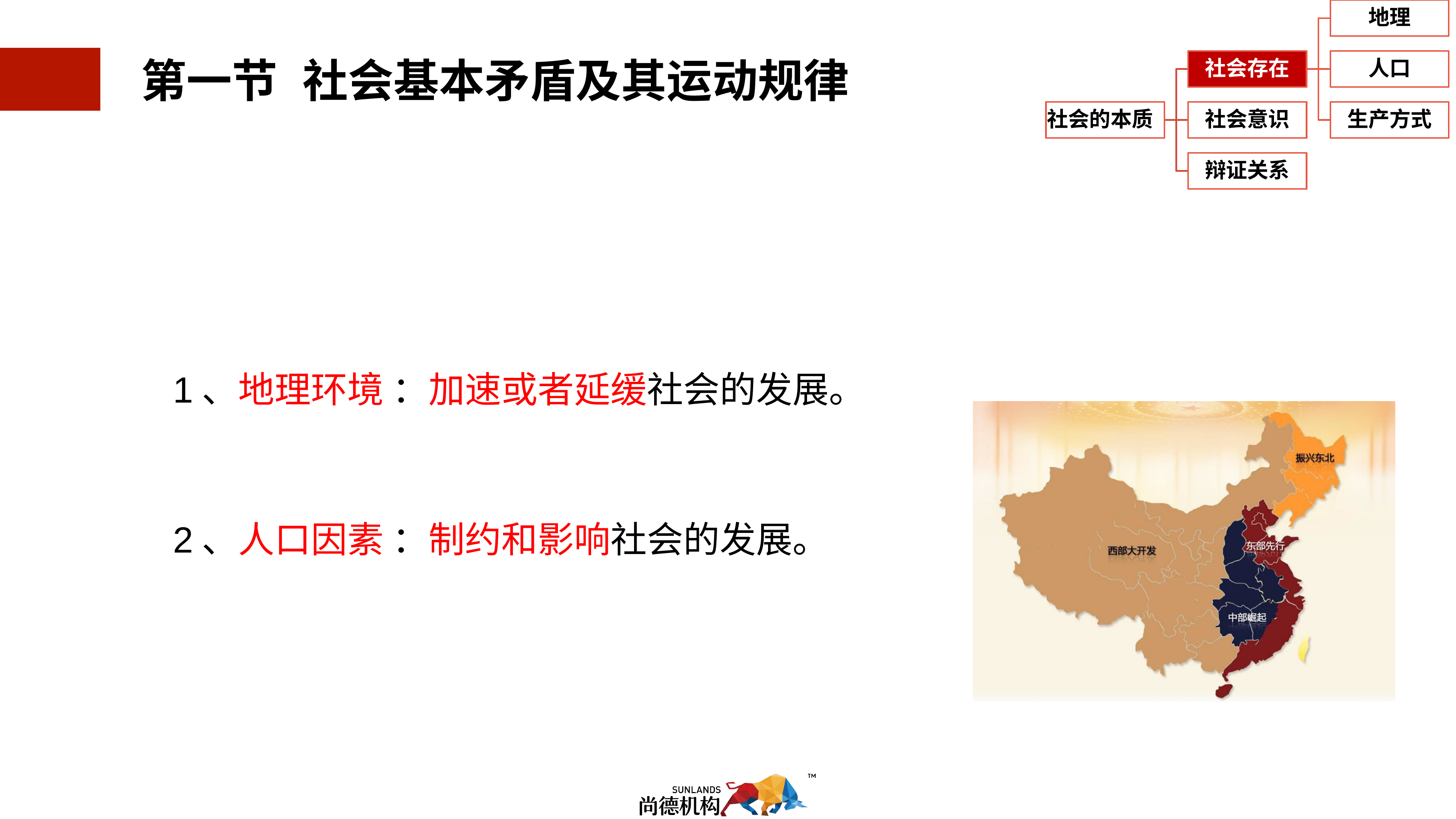

社会的本质
社会存在
地理
人口
生产方式
社会意识
辩证关系
  1、地理环境 ：加速或者延缓社会的发展。

  2、人口因素 ：制约和影响社会的发展。